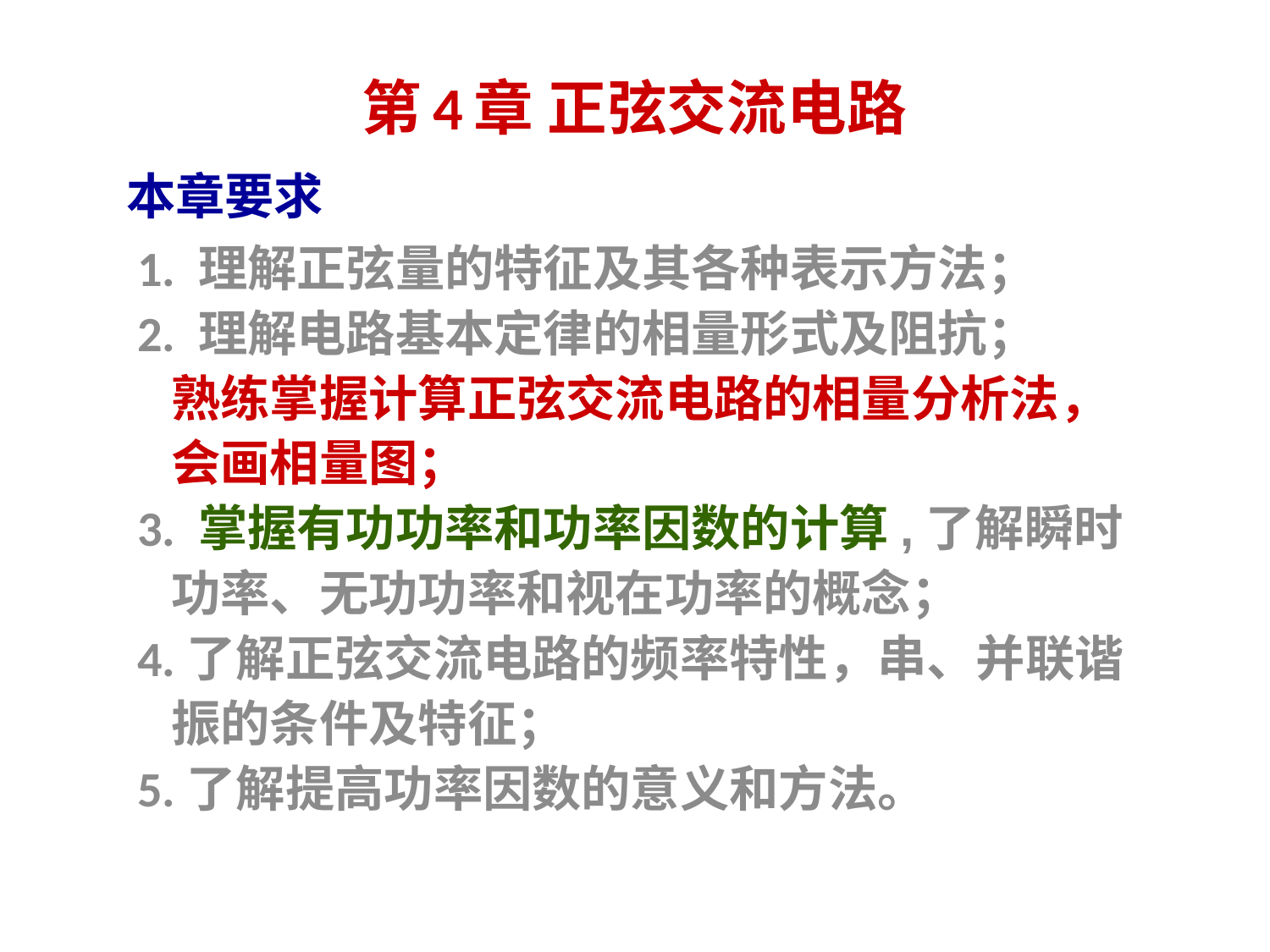

# 第4章 正弦交流电路
本章要求
1. 理解正弦量的特征及其各种表示方法；
2. 理解电路基本定律的相量形式及阻抗；
  熟练掌握计算正弦交流电路的相量分析法，
  会画相量图；
3. 掌握有功功率和功率因数的计算,了解瞬时
  功率、无功功率和视在功率的概念；
4.了解正弦交流电路的频率特性，串、并联谐
  振的条件及特征；
5.了解提高功率因数的意义和方法。